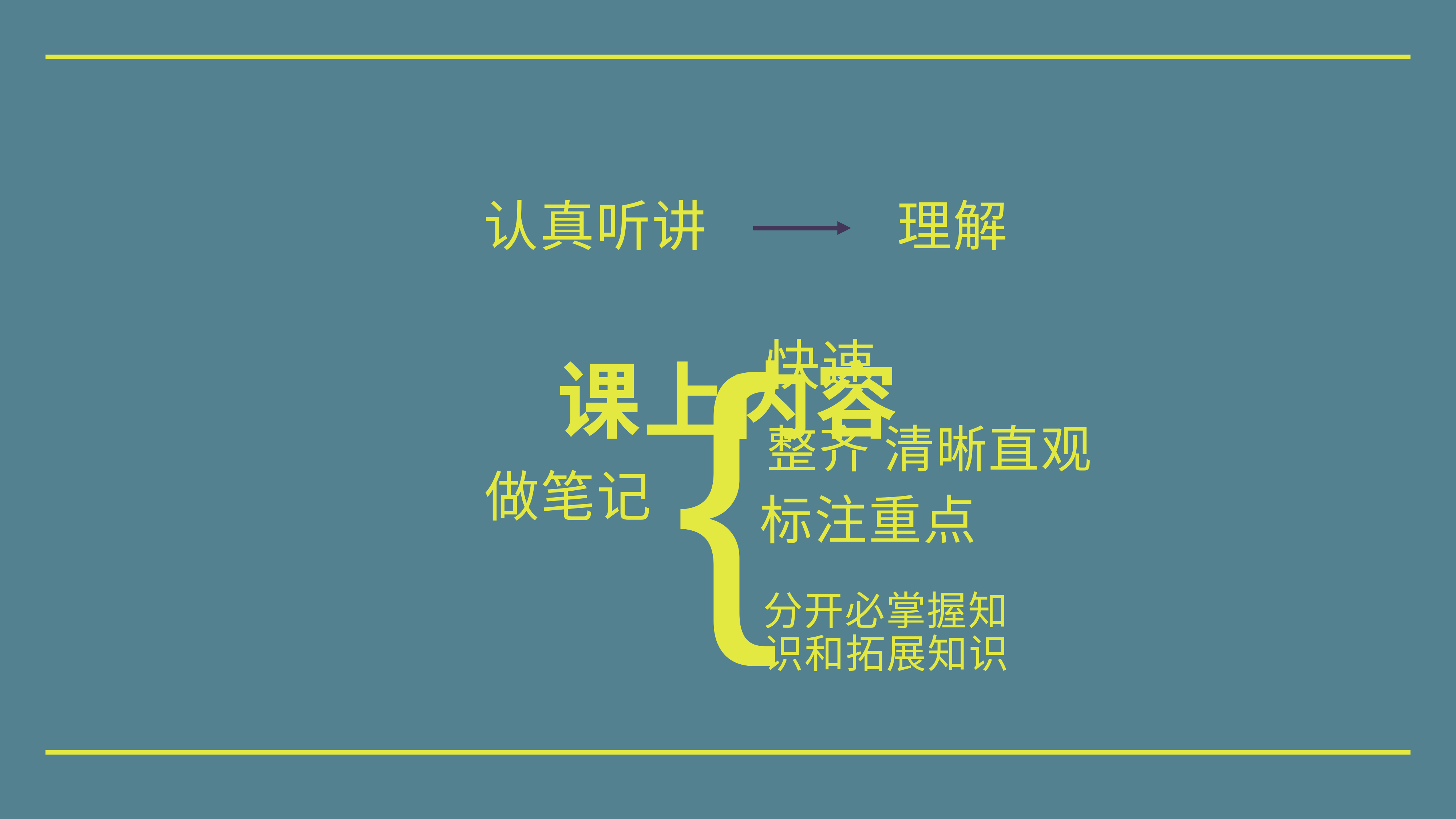

认真听讲
理解

# 课上内容
{
快速
做笔记
整齐 清晰直观
标注重点
分开必掌握知识和拓展知识